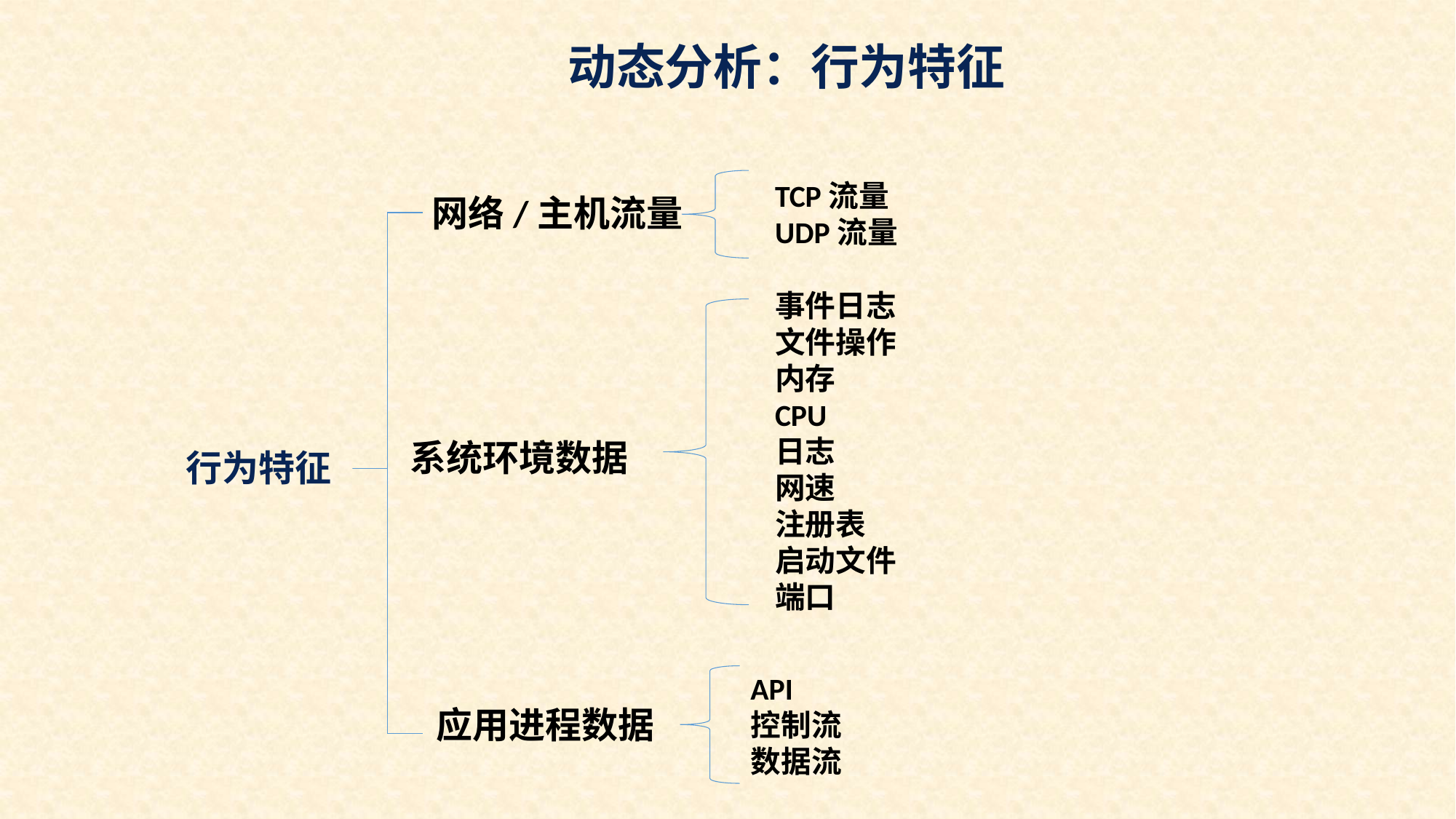

动态分析：行为特征

TCP流量
UDP流量
网络/主机流量

事件日志
文件操作
内存
CPU
日志
网速
注册表
启动文件
端口

系统环境数据
行为特征
API
控制流
数据流

应用进程数据